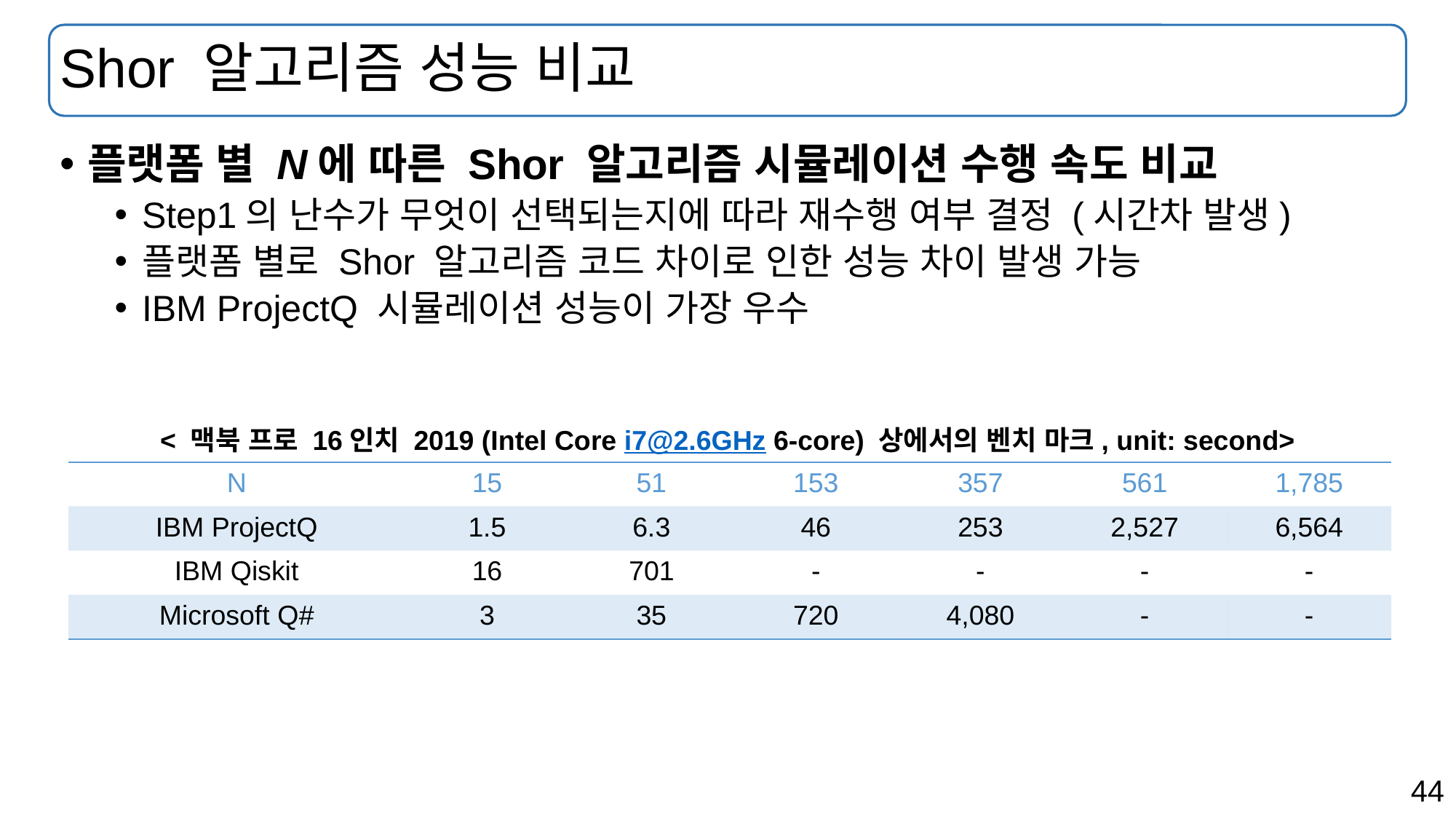

# Shor 알고리즘 성능 비교
플랫폼 별 N에 따른 Shor 알고리즘 시뮬레이션 수행 속도 비교
Step1의 난수가 무엇이 선택되는지에 따라 재수행 여부 결정 (시간차 발생)
플랫폼 별로 Shor 알고리즘 코드 차이로 인한 성능 차이 발생 가능
IBM ProjectQ 시뮬레이션 성능이 가장 우수
< 맥북 프로 16인치 2019 (Intel Core i7@2.6GHz 6-core) 상에서의 벤치 마크, unit: second>
| N | 15 | 51 | 153 | 357 | 561 | 1,785 |
| --- | --- | --- | --- | --- | --- | --- |
| IBM ProjectQ | 1.5 | 6.3 | 46 | 253 | 2,527 | 6,564 |
| IBM Qiskit | 16 | 701 | - | - | - | - |
| Microsoft Q# | 3 | 35 | 720 | 4,080 | - | - |